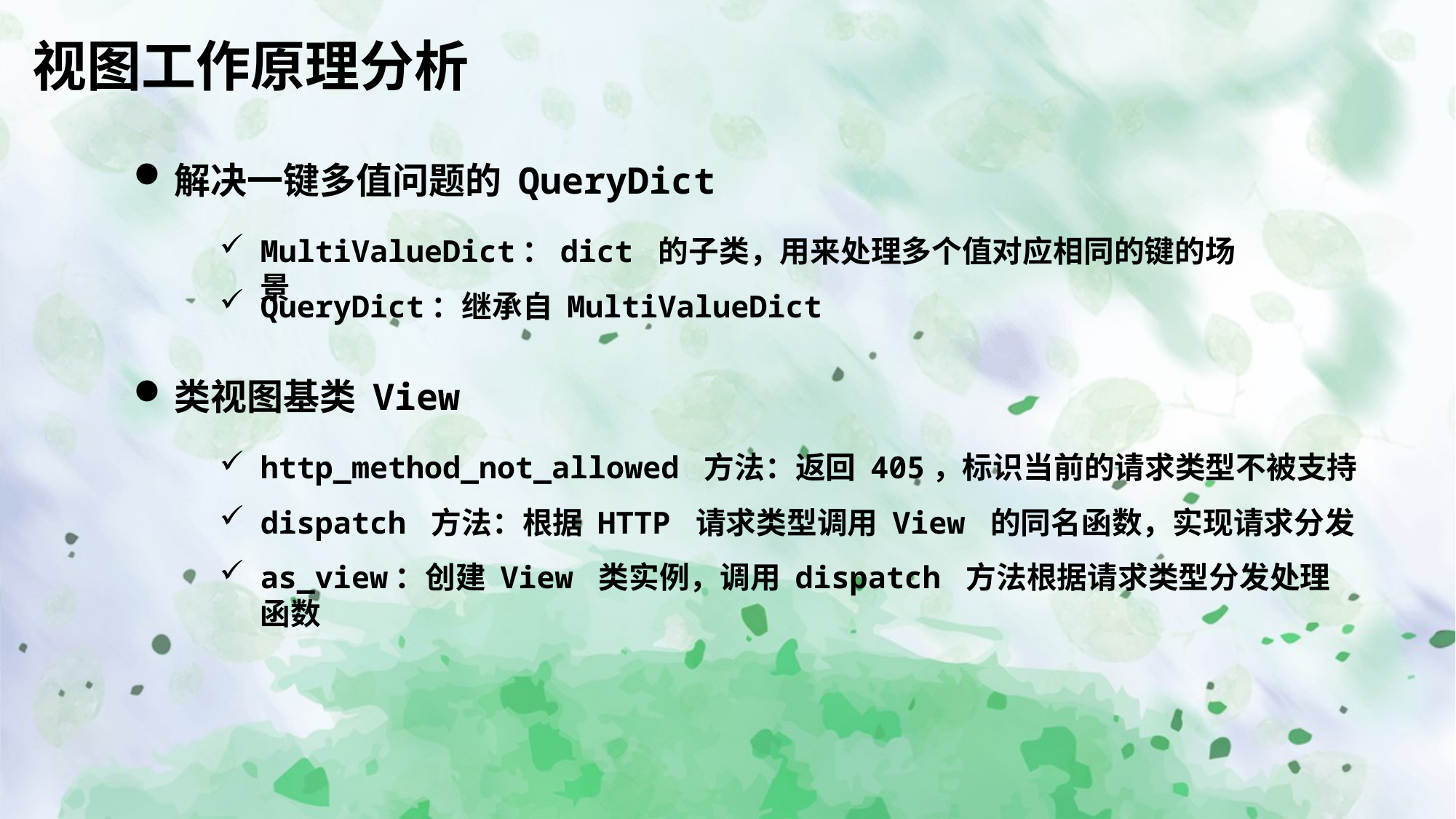

视图工作原理分析
解决一键多值问题的 QueryDict
MultiValueDict：dict 的子类，用来处理多个值对应相同的键的场景
QueryDict：继承自 MultiValueDict
类视图基类 View
http_method_not_allowed 方法：返回 405，标识当前的请求类型不被支持
dispatch 方法：根据 HTTP 请求类型调用 View 的同名函数，实现请求分发
as_view：创建 View 类实例，调用 dispatch 方法根据请求类型分发处理函数